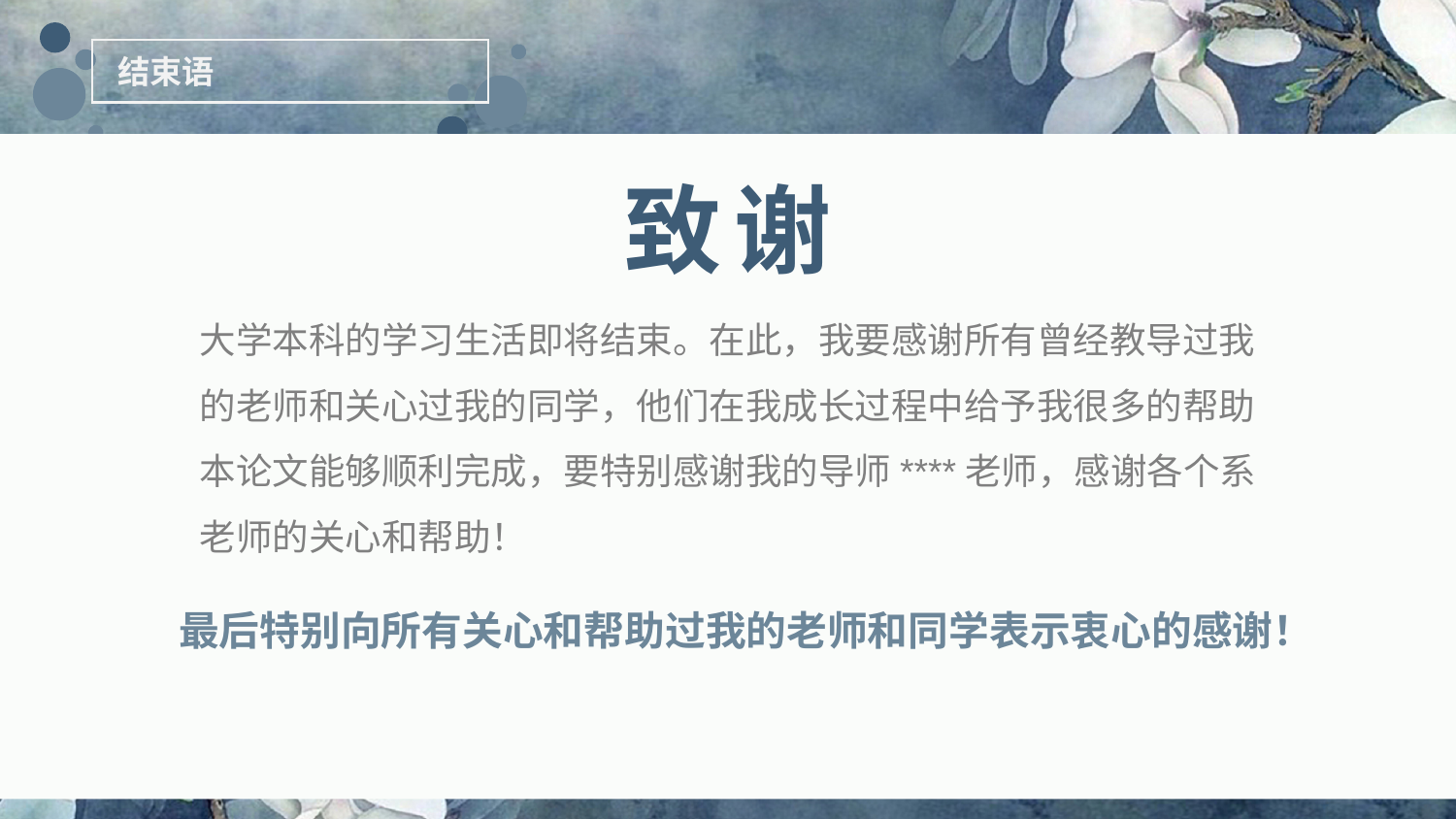

# 结束语
致谢
大学本科的学习生活即将结束。在此，我要感谢所有曾经教导过我
的老师和关心过我的同学，他们在我成长过程中给予我很多的帮助
本论文能够顺利完成，要特别感谢我的导师****老师，感谢各个系
老师的关心和帮助！
最后特别向所有关心和帮助过我的老师和同学表示衷心的感谢！